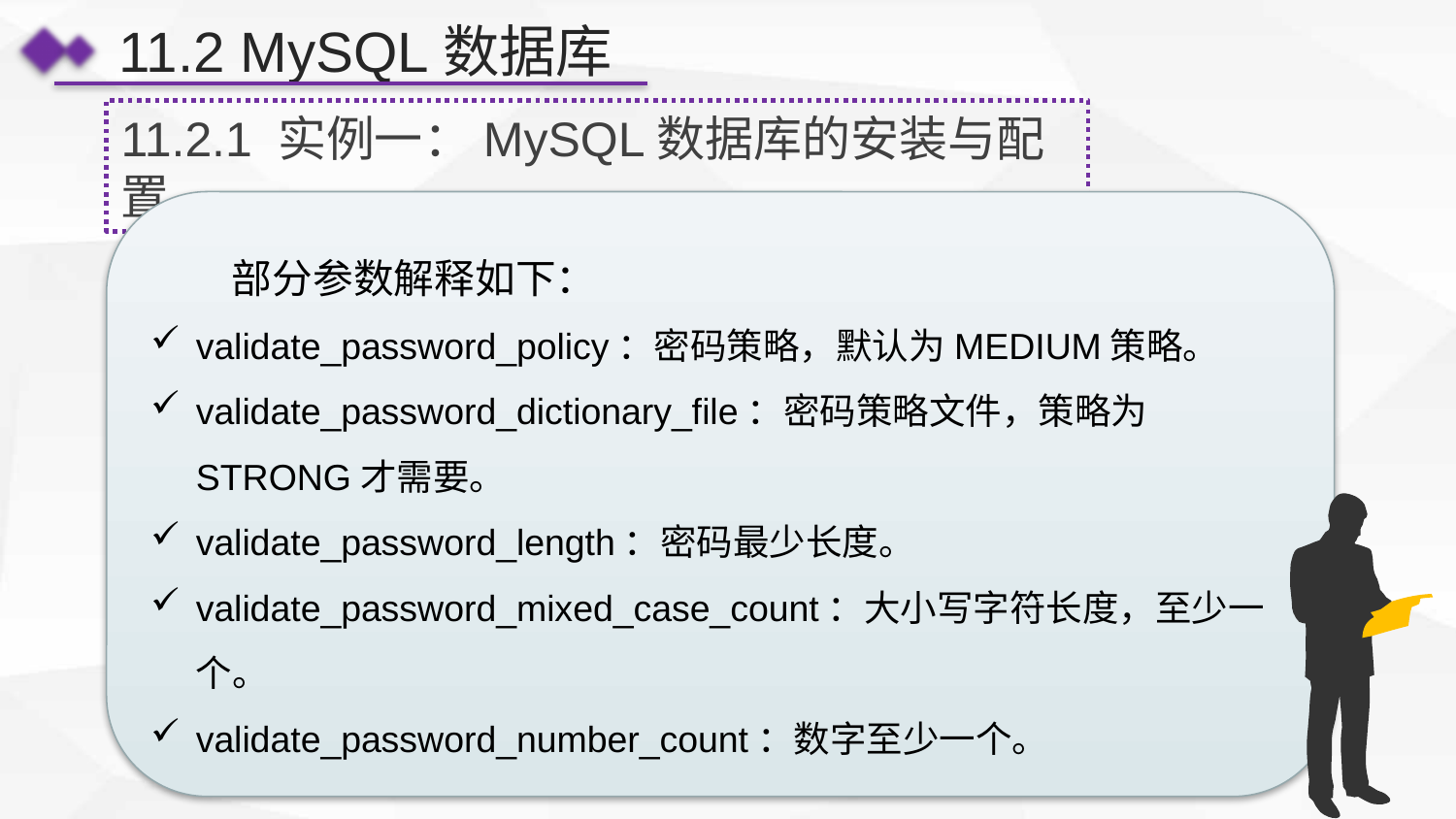

11.2 MySQL数据库

11.2.1 实例一：MySQL数据库的安装与配置
        部分参数解释如下：
validate_password_policy：密码策略，默认为MEDIUM策略。
validate_password_dictionary_file：密码策略文件，策略为STRONG才需要。
validate_password_length：密码最少长度。
validate_password_mixed_case_count：大小写字符长度，至少一个。
validate_password_number_count：数字至少一个。